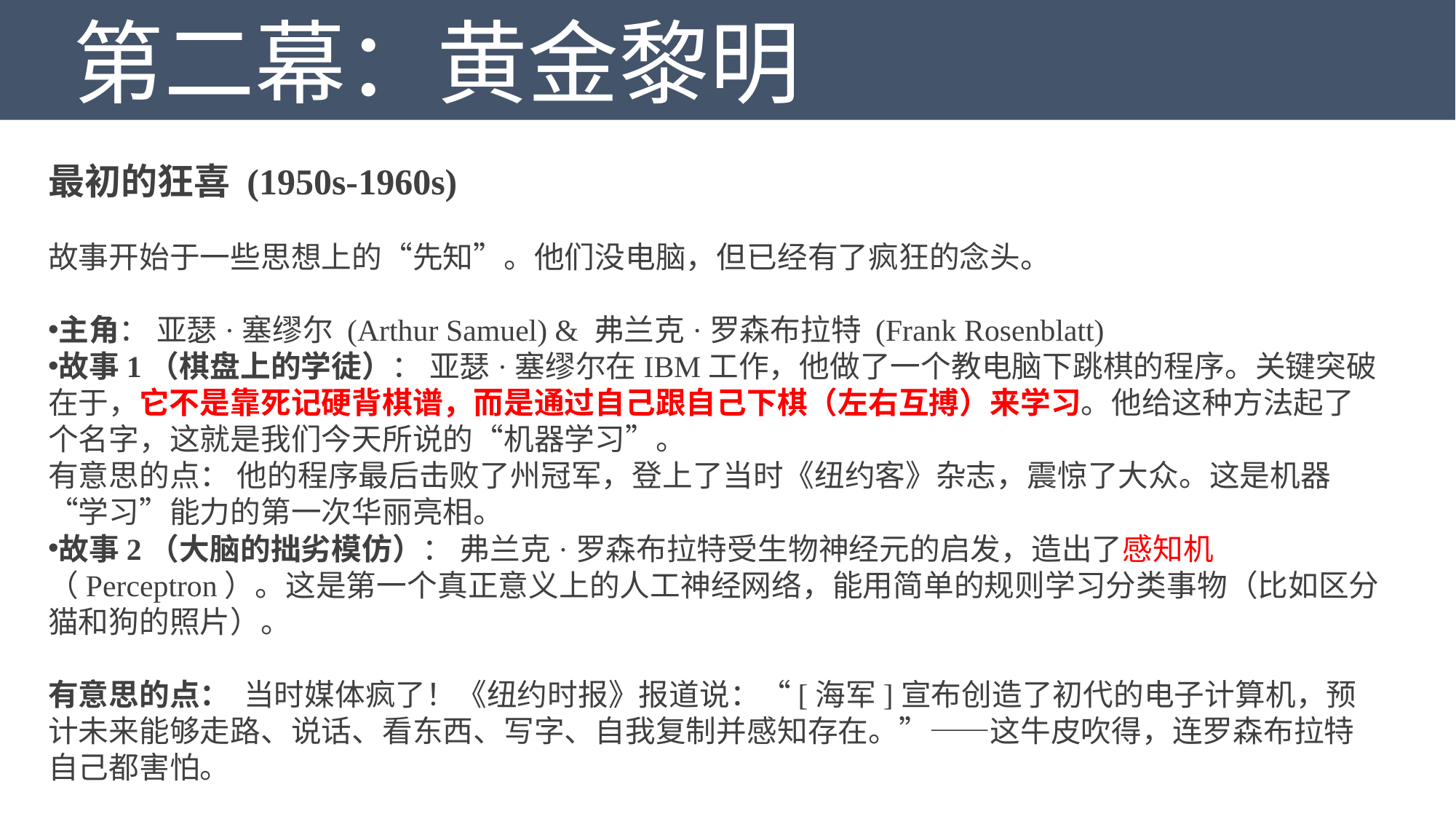

第二幕：黄金黎明
最初的狂喜 (1950s-1960s)

故事开始于一些思想上的“先知”。他们没电脑，但已经有了疯狂的念头。

主角： 亚瑟·塞缪尔 (Arthur Samuel) & 弗兰克·罗森布拉特 (Frank Rosenblatt)
故事1（棋盘上的学徒）： 亚瑟·塞缪尔在IBM工作，他做了一个教电脑下跳棋的程序。关键突破在于，它不是靠死记硬背棋谱，而是通过自己跟自己下棋（左右互搏）来学习。他给这种方法起了个名字，这就是我们今天所说的“机器学习”。
有意思的点： 他的程序最后击败了州冠军，登上了当时《纽约客》杂志，震惊了大众。这是机器“学习”能力的第一次华丽亮相。
故事2（大脑的拙劣模仿）： 弗兰克·罗森布拉特受生物神经元的启发，造出了感知机（Perceptron）。这是第一个真正意义上的人工神经网络，能用简单的规则学习分类事物（比如区分猫和狗的照片）。
有意思的点：  当时媒体疯了！《纽约时报》报道说：“[海军]宣布创造了初代的电子计算机，预计未来能够走路、说话、看东西、写字、自我复制并感知存在。”——这牛皮吹得，连罗森布拉特自己都害怕。